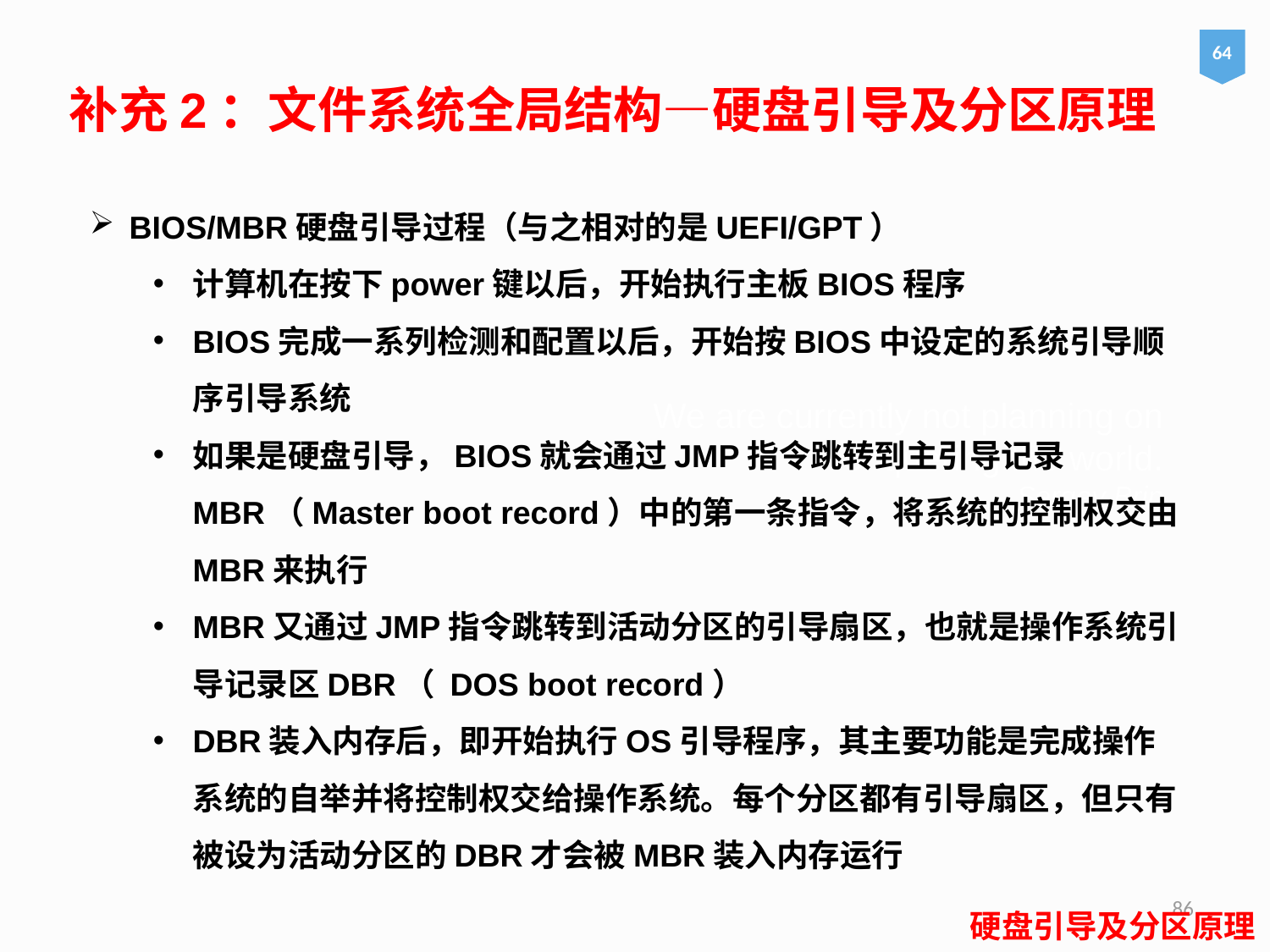

64
补充2：文件系统全局结构—硬盘引导及分区原理
BIOS/MBR硬盘引导过程（与之相对的是UEFI/GPT）
计算机在按下power键以后，开始执行主板BIOS程序
BIOS完成一系列检测和配置以后，开始按BIOS中设定的系统引导顺序引导系统
如果是硬盘引导，BIOS就会通过JMP指令跳转到主引导记录MBR（Master boot record）中的第一条指令，将系统的控制权交由MBR来执行
MBR又通过JMP指令跳转到活动分区的引导扇区，也就是操作系统引导记录区DBR（ DOS boot record）
DBR装入内存后，即开始执行OS引导程序，其主要功能是完成操作系统的自举并将控制权交给操作系统。每个分区都有引导扇区，但只有被设为活动分区的DBR才会被MBR装入内存运行

# We are currently not planning on conquering the world. – Sergey Brin
86
硬盘引导及分区原理